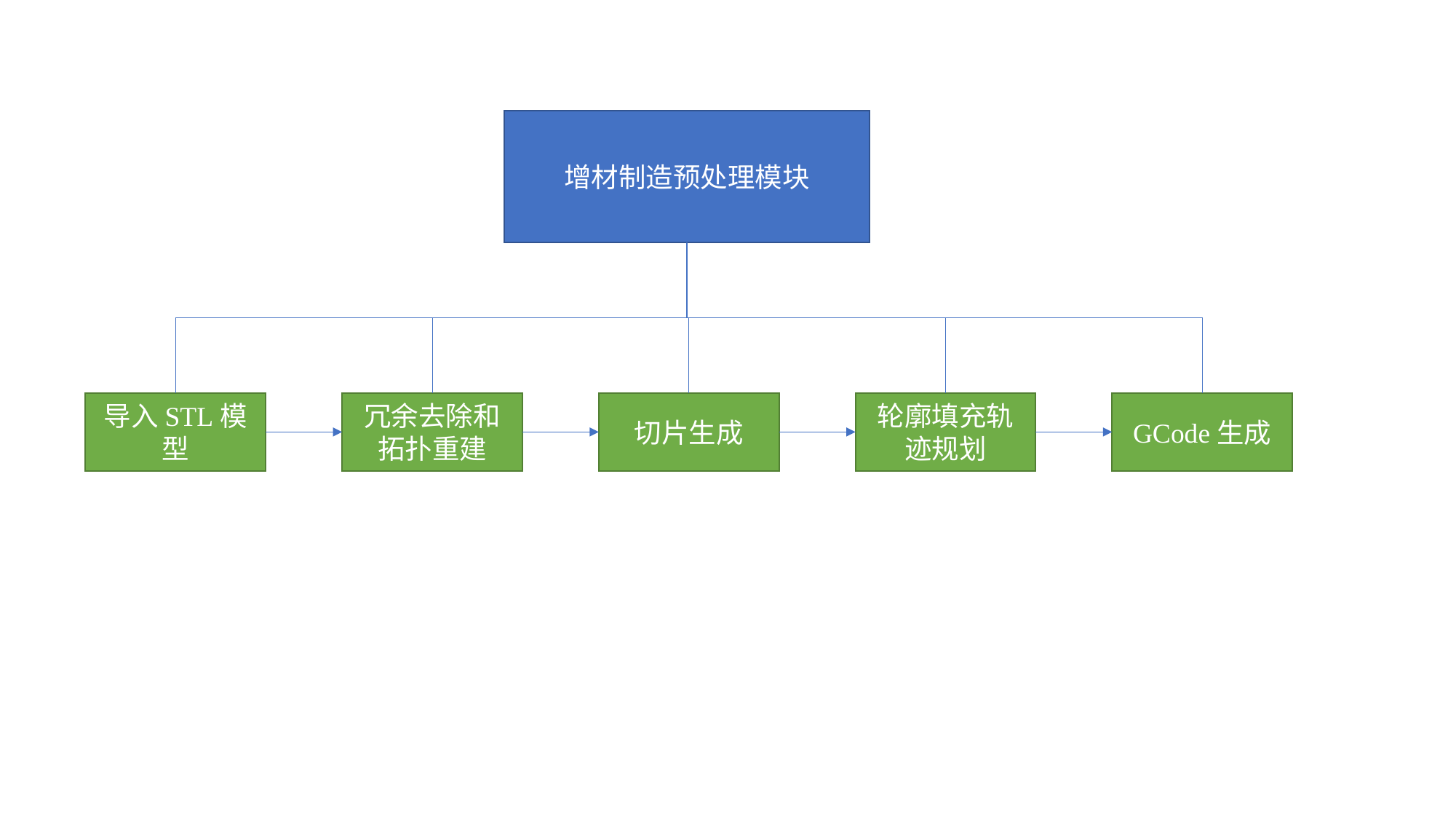

增材制造预处理模块
切片生成
轮廓填充轨迹规划
GCode生成
冗余去除和拓扑重建
导入STL模型